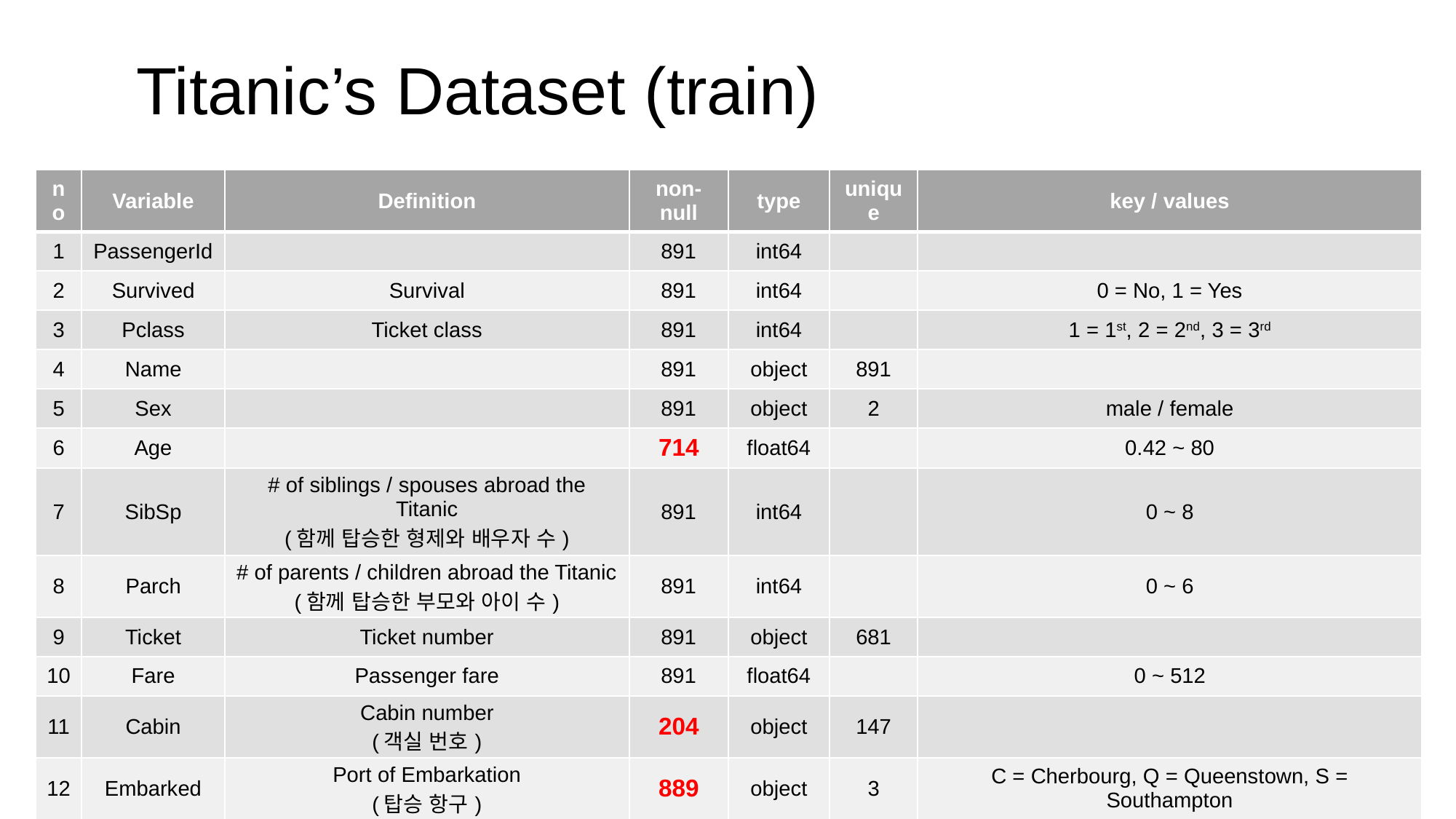

Titanic’s Dataset (train)
| no | Variable | Definition | non-null | type | unique | key / values |
| --- | --- | --- | --- | --- | --- | --- |
| 1 | PassengerId |  | 891 | int64 |  |  |
| 2 | Survived | Survival | 891 | int64 |  | 0 = No, 1 = Yes |
| 3 | Pclass | Ticket class | 891 | int64 |  | 1 = 1st, 2 = 2nd, 3 = 3rd |
| 4 | Name |  | 891 | object | 891 |  |
| 5 | Sex |  | 891 | object | 2 | male / female |
| 6 | Age |  | 714 | float64 |  | 0.42 ~ 80 |
| 7 | SibSp | # of siblings / spouses abroad the Titanic (함께 탑승한 형제와 배우자 수) | 891 | int64 |  | 0 ~ 8 |
| 8 | Parch | # of parents / children abroad the Titanic (함께 탑승한 부모와 아이 수) | 891 | int64 |  | 0 ~ 6 |
| 9 | Ticket | Ticket number | 891 | object | 681 |  |
| 10 | Fare | Passenger fare | 891 | float64 |  | 0 ~ 512 |
| 11 | Cabin | Cabin number (객실 번호) | 204 | object | 147 |  |
| 12 | Embarked | Port of Embarkation (탑승 항구) | 889 | object | 3 | C = Cherbourg, Q = Queenstown, S = Southampton |